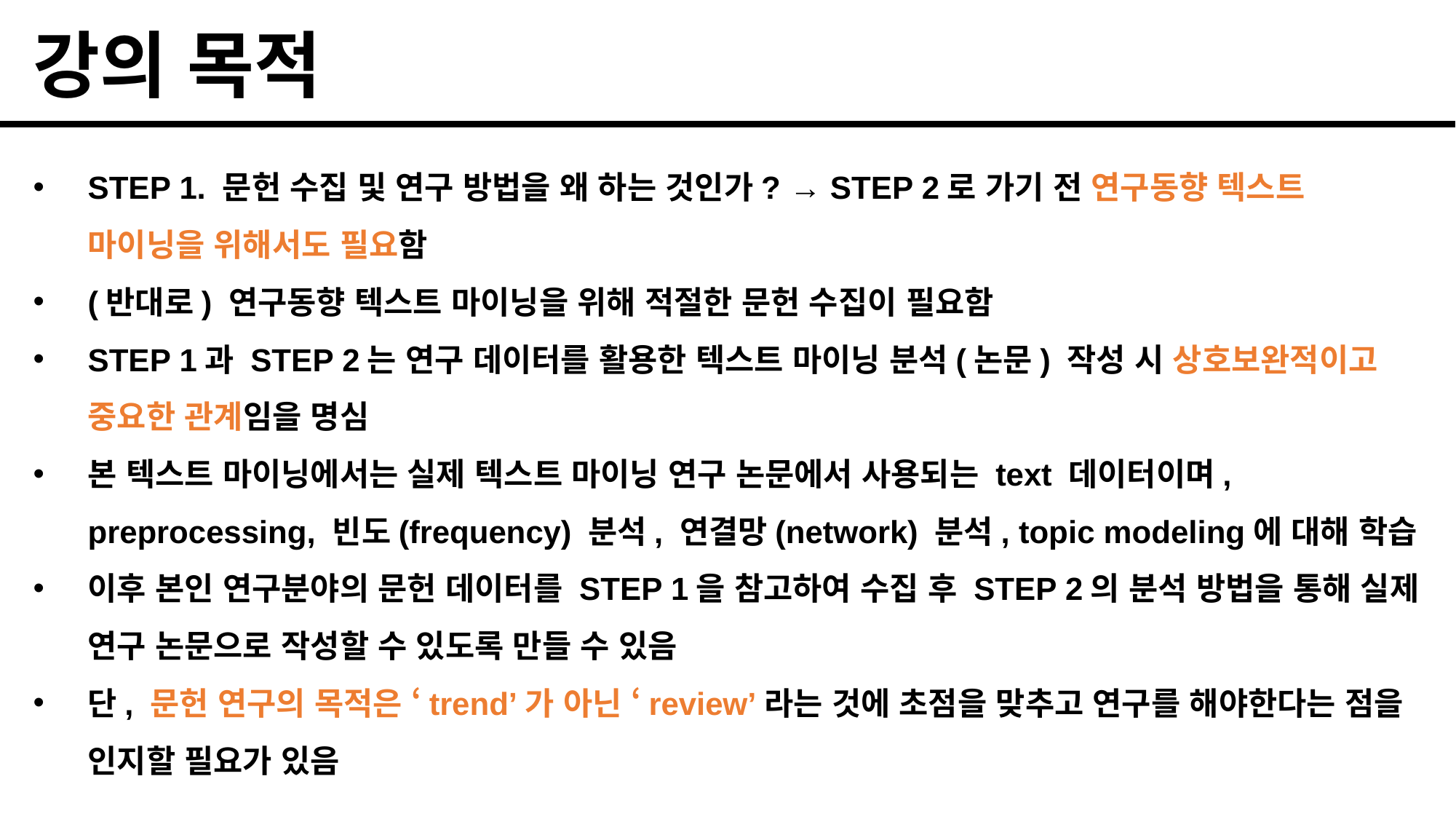

강의 목적
STEP 1. 문헌 수집 및 연구 방법을 왜 하는 것인가? → STEP 2로 가기 전 연구동향 텍스트 마이닝을 위해서도 필요함
(반대로) 연구동향 텍스트 마이닝을 위해 적절한 문헌 수집이 필요함
STEP 1과 STEP 2는 연구 데이터를 활용한 텍스트 마이닝 분석(논문) 작성 시 상호보완적이고 중요한 관계임을 명심
본 텍스트 마이닝에서는 실제 텍스트 마이닝 연구 논문에서 사용되는 text 데이터이며, preprocessing, 빈도(frequency) 분석, 연결망(network) 분석, topic modeling에 대해 학습
이후 본인 연구분야의 문헌 데이터를 STEP 1을 참고하여 수집 후 STEP 2의 분석 방법을 통해 실제 연구 논문으로 작성할 수 있도록 만들 수 있음
단, 문헌 연구의 목적은 ‘trend’가 아닌 ‘review’라는 것에 초점을 맞추고 연구를 해야한다는 점을 인지할 필요가 있음